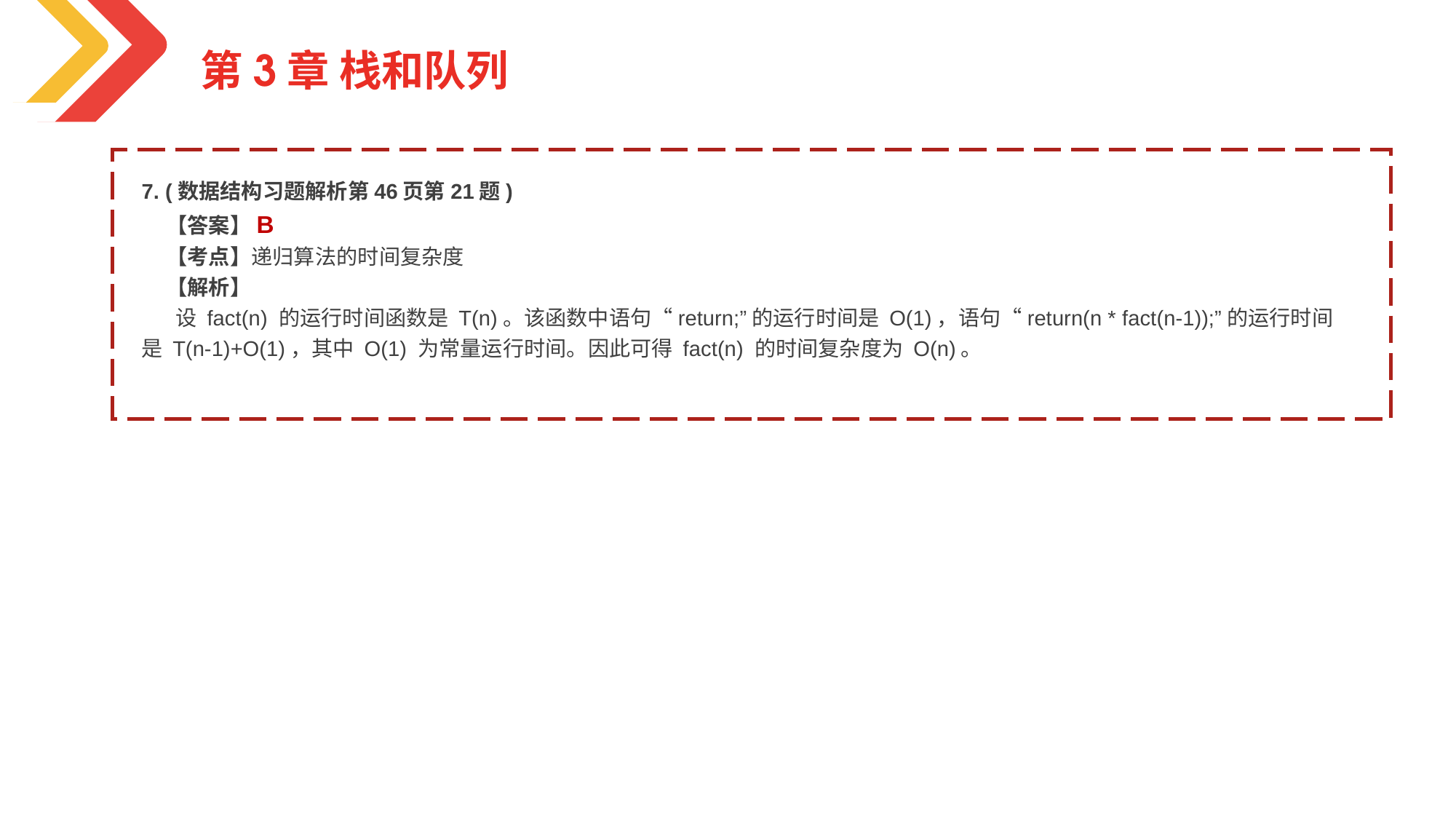

第3章 栈和队列

7. (数据结构习题解析第46页第21题)
    【答案】B
    【考点】递归算法的时间复杂度
    【解析】
      设 fact(n) 的运行时间函数是 T(n)。该函数中语句“return;”的运行时间是 O(1)，语句“return(n * fact(n-1));”的运行时间是 T(n-1)+O(1)，其中 O(1) 为常量运行时间。因此可得 fact(n) 的时间复杂度为 O(n)。